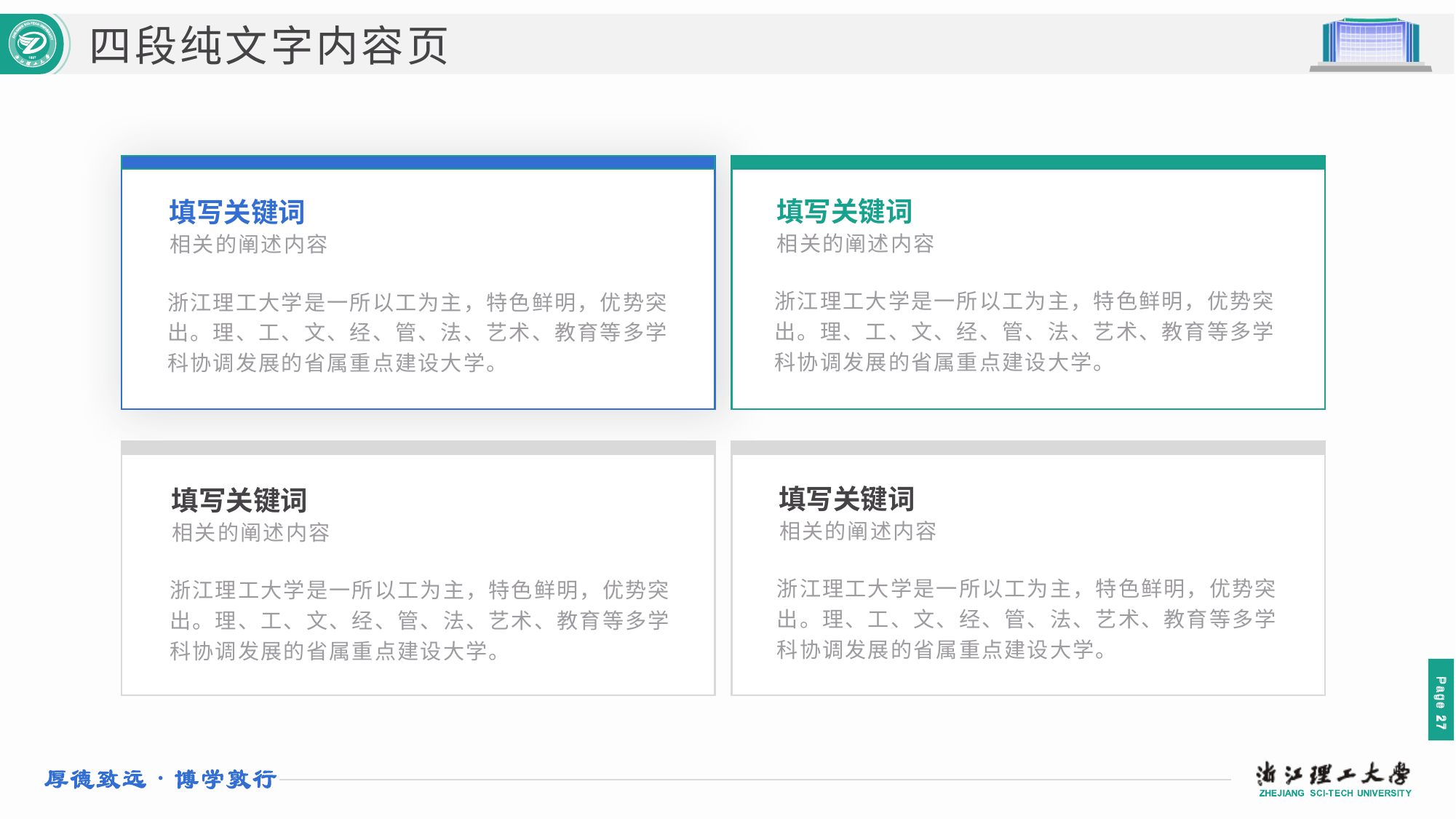

四段纯文字内容页

填写关键词
填写关键词
相关的阐述内容
相关的阐述内容
浙江理工大学是一所以工为主，特色鲜明，优势突出。理、工、文、经、管、法、艺术、教育等多学科协调发展的省属重点建设大学。

浙江理工大学是一所以工为主，特色鲜明，优势突出。理、工、文、经、管、法、艺术、教育等多学科协调发展的省属重点建设大学。

填写关键词
填写关键词
相关的阐述内容
相关的阐述内容
浙江理工大学是一所以工为主，特色鲜明，优势突出。理、工、文、经、管、法、艺术、教育等多学科协调发展的省属重点建设大学。

浙江理工大学是一所以工为主，特色鲜明，优势突出。理、工、文、经、管、法、艺术、教育等多学科协调发展的省属重点建设大学。

  Page 27